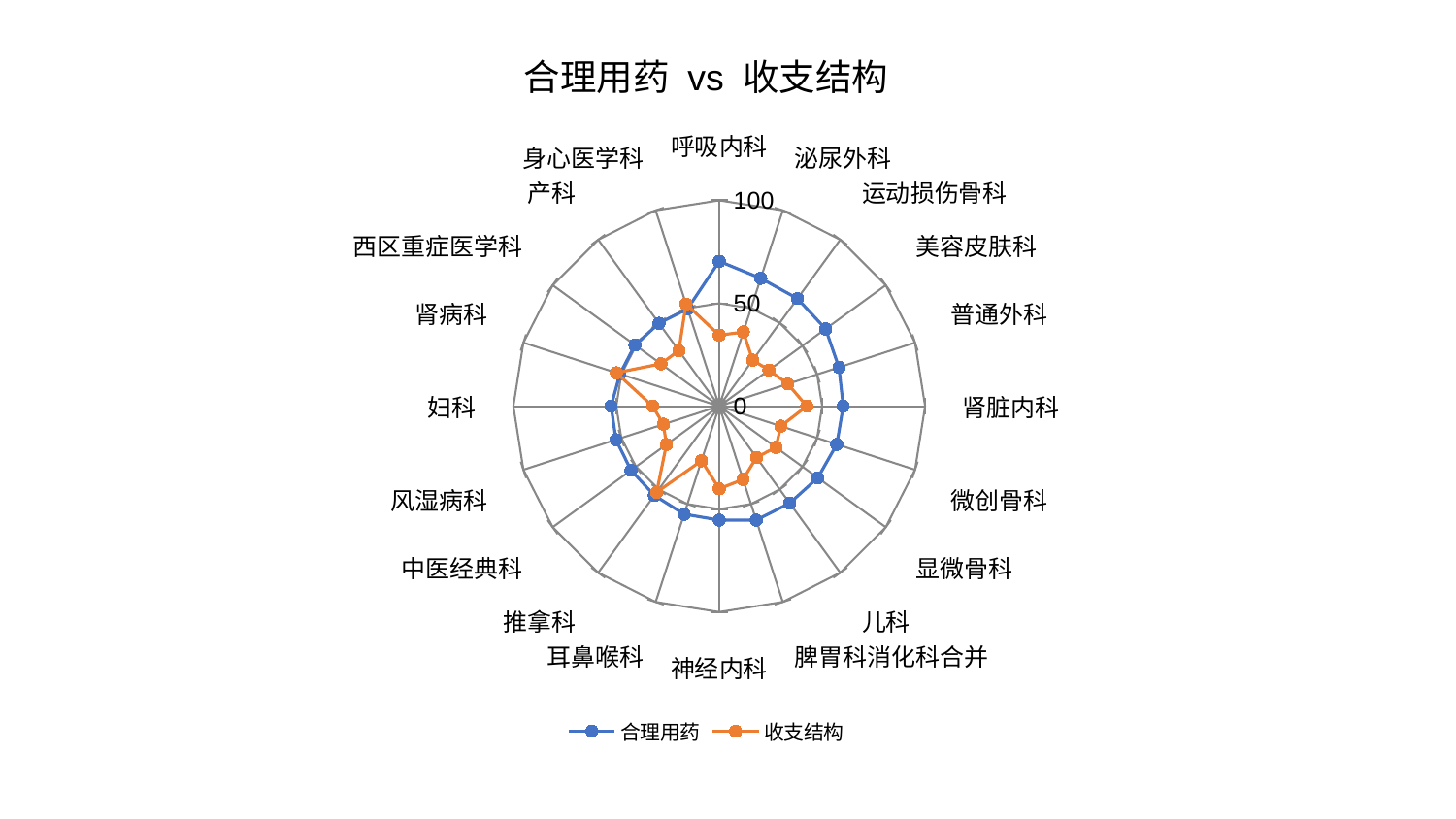

### Chart: 合理用药 vs 收支结构

| Category | 合理用药 | 收支结构 |
|---|---|---|
| 呼吸内科 | 70.39995189874375 | 34.512433612608284 |
| 泌尿外科 | 65.331000528944 | 37.87724265232299 |
| 运动损伤骨科 | 64.62614760711159 | 27.687032474778096 |
| 美容皮肤科 | 63.86985346157741 | 29.81279419699407 |
| 普通外科 | 61.12753090332298 | 35.02053785237552 |
| 肾脏内科 | 60.23074437603978 | 42.52820695464319 |
| 微创骨科 | 60.05357137392282 | 31.447907633834518 |
| 显微骨科 | 59.20423289293852 | 34.041806686347435 |
| 儿科 | 58.256711012788095 | 30.791855863118716 |
| 脾胃科消化科合并 | 58.19508136675486 | 37.42929650957979 |
| 神经内科 | 55.34681221707413 | 40.12863338587701 |
| 耳鼻喉科 | 55.177457349308156 | 27.892191755624776 |
| 推拿科 | 53.58476174164801 | 51.69332958361699 |
| 中医经典科 | 52.991415673234094 | 31.706669665279694 |
| 风湿病科 | 52.742657615701646 | 28.51492251997096 |
| 妇科 | 52.5208143782802 | 32.315113572028864 |
| 肾病科 | 50.72357209962596 | 52.53277941548031 |
| 西区重症医学科 | 50.61166503040873 | 35.04002566586095 |
| 产科 | 49.769520420039036 | 33.38212237940473 |
| 身心医学科 | 49.75184596335179 | 52.20188234349794 |
55